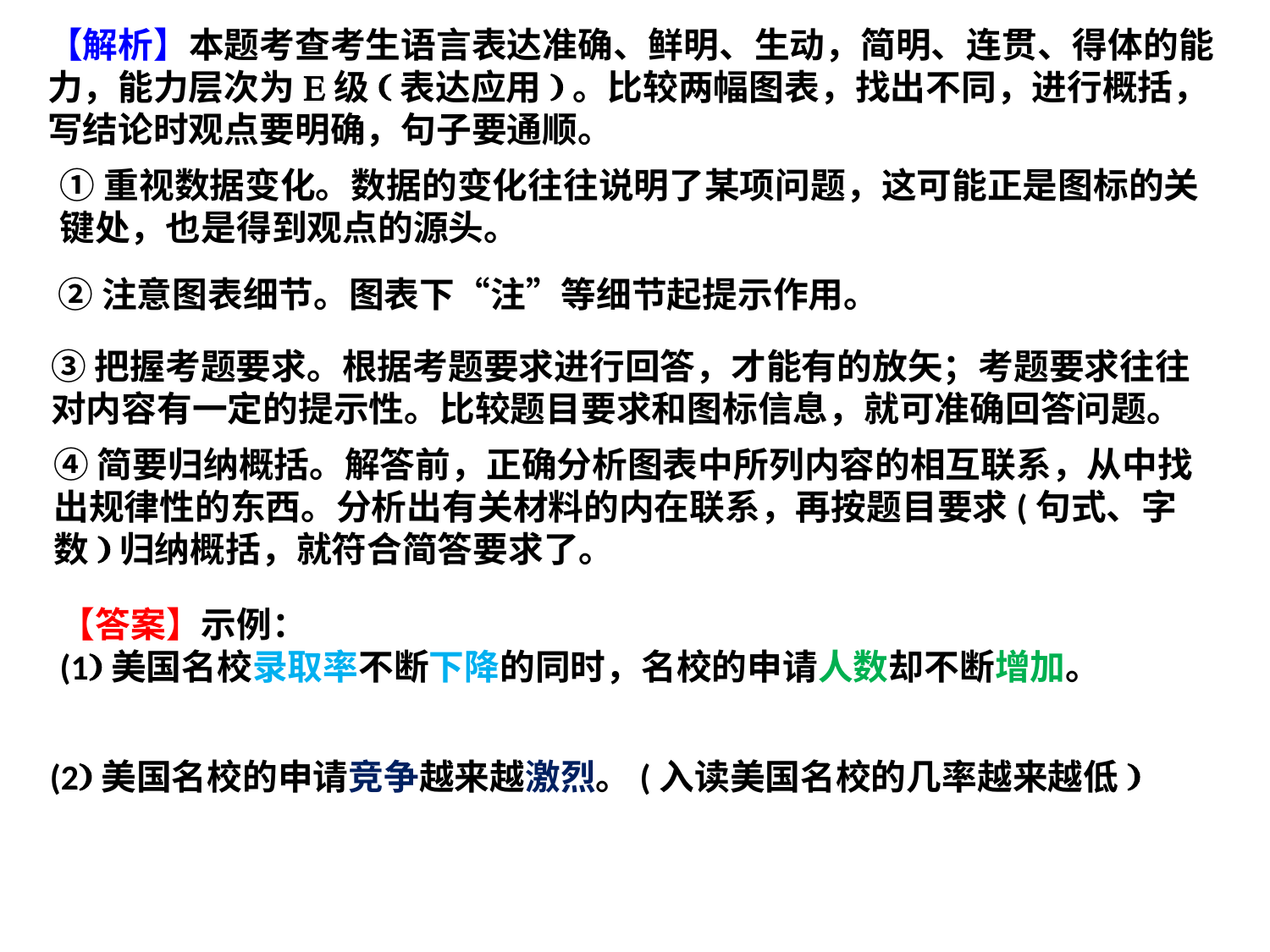

【解析】本题考查考生语言表达准确、鲜明、生动，简明、连贯、得体的能力，能力层次为Ε级(表达应用)。比较两幅图表，找出不同，进行概括，写结论时观点要明确，句子要通顺。
①重视数据变化。数据的变化往往说明了某项问题，这可能正是图标的关键处，也是得到观点的源头。
②注意图表细节。图表下“注”等细节起提示作用。
③把握考题要求。根据考题要求进行回答，才能有的放矢；考题要求往往对内容有一定的提示性。比较题目要求和图标信息，就可准确回答问题。
④简要归纳概括。解答前，正确分析图表中所列内容的相互联系，从中找出规律性的东西。分析出有关材料的内在联系，再按题目要求(句式、字数)归纳概括，就符合简答要求了。
【答案】示例：
(1)美国名校录取率不断下降的同时，名校的申请人数却不断增加。
(2)美国名校的申请竞争越来越激烈。(入读美国名校的几率越来越低)